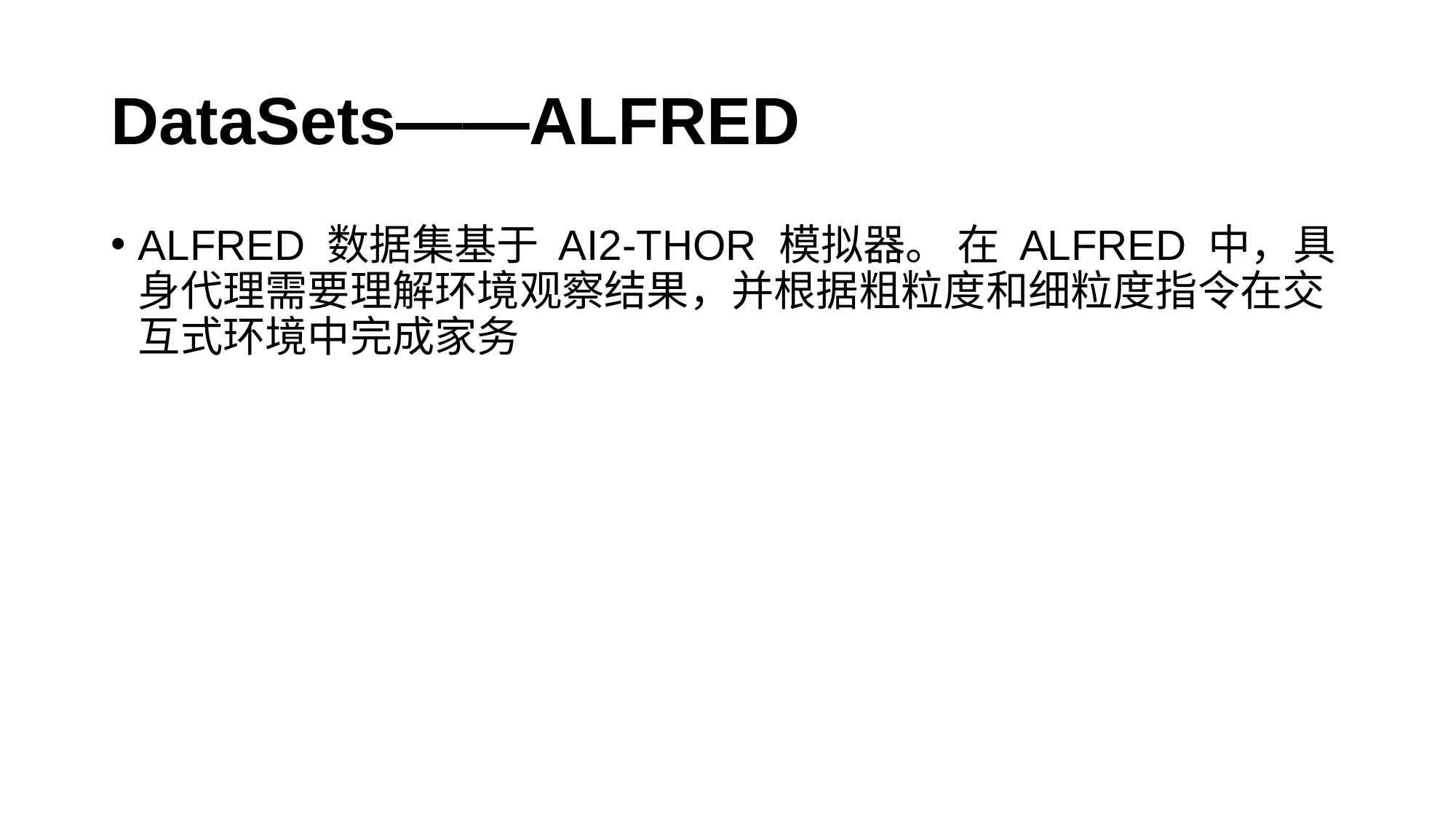

# DataSets——ALFRED
ALFRED 数据集基于 AI2-THOR 模拟器。 在 ALFRED 中，具身代理需要理解环境观察结果，并根据粗粒度和细粒度指令在交互式环境中完成家务